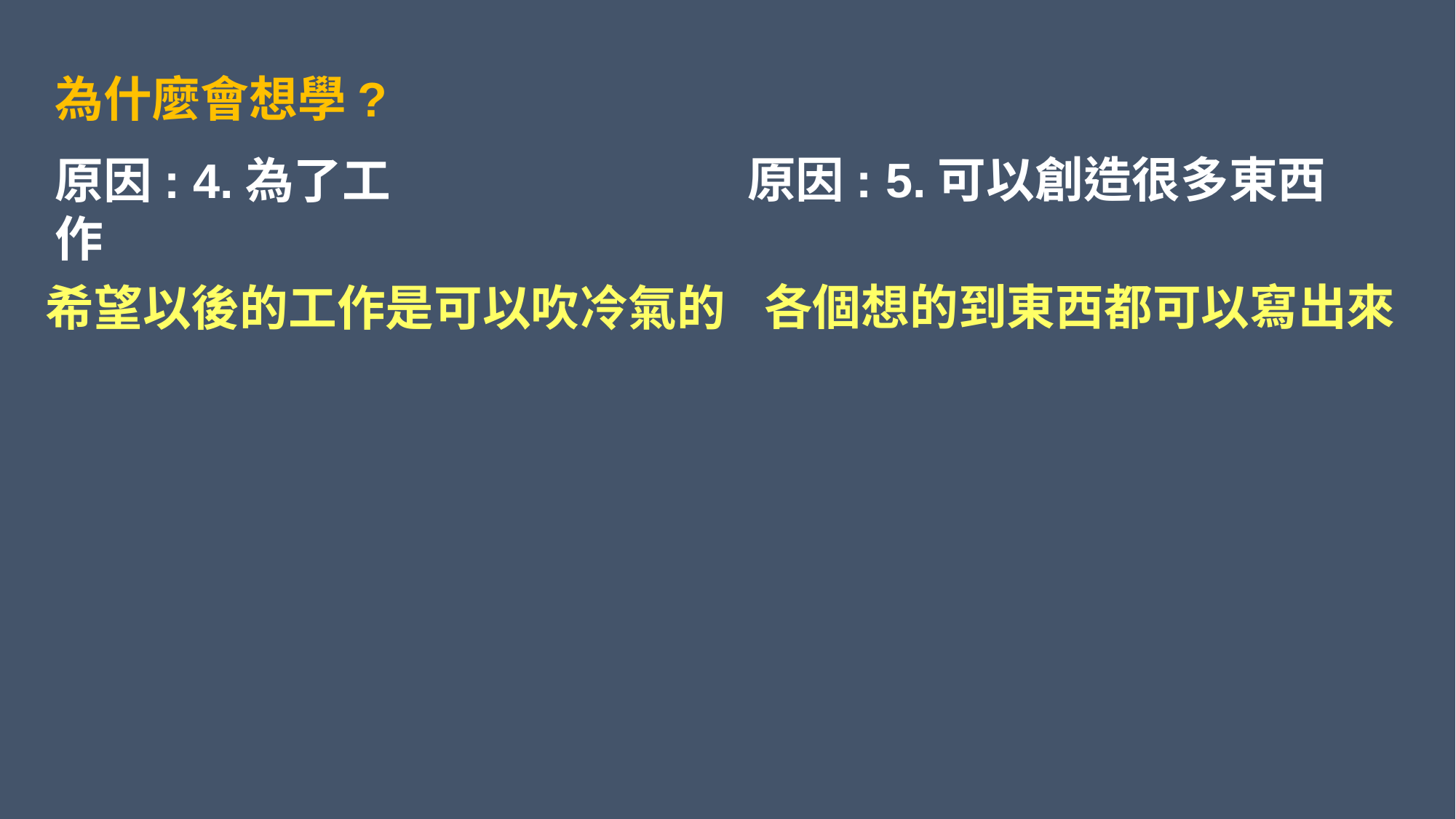

為什麼會想學?
原因: 5.可以創造很多東西
原因: 4.為了工作

希望以後的工作是可以吹冷氣的
各個想的到東西都可以寫出來